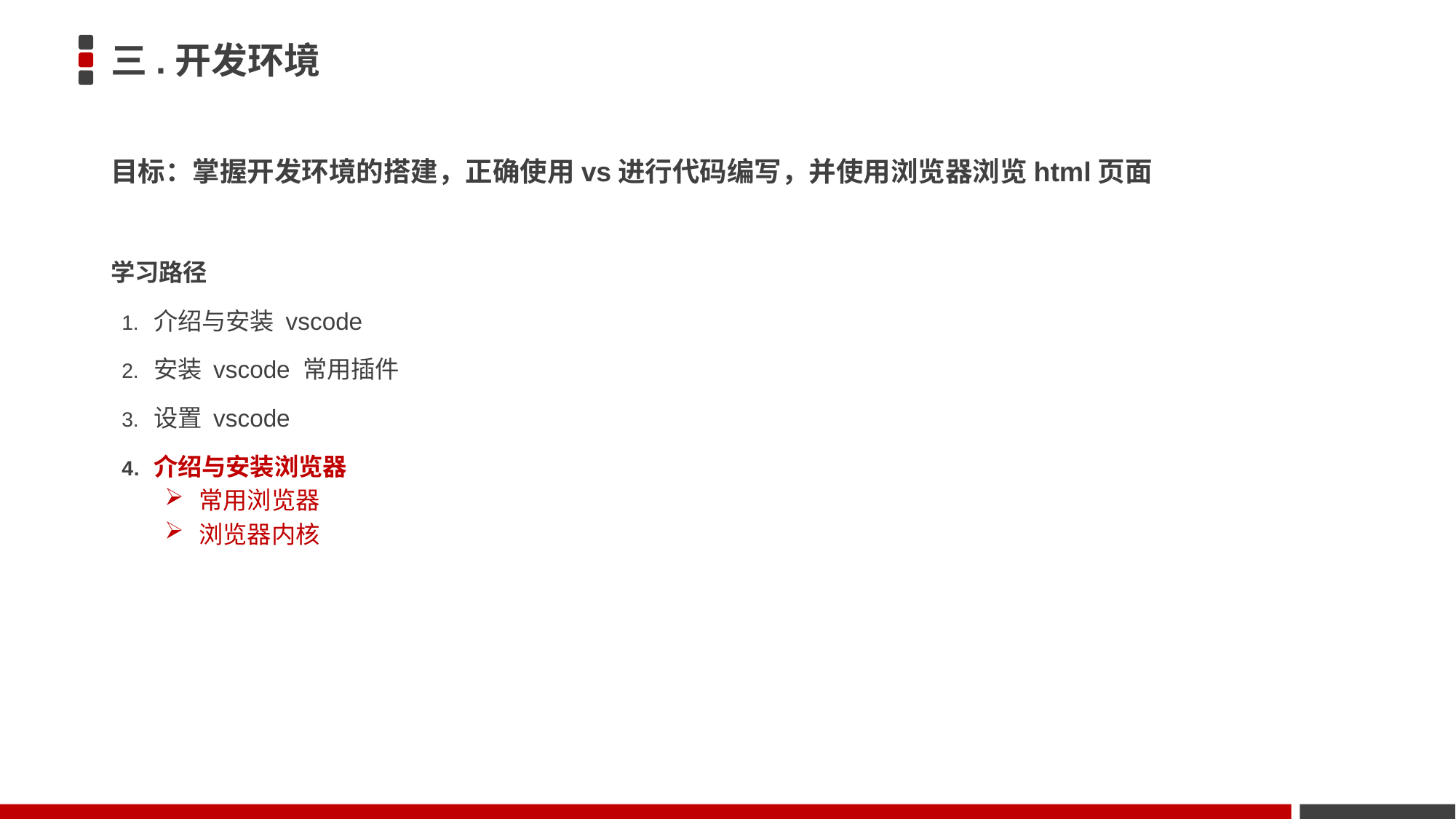

# 三.开发环境
目标：掌握开发环境的搭建，正确使用vs进行代码编写，并使用浏览器浏览html页面
学习路径
介绍与安装 vscode
安装 vscode 常用插件
设置 vscode
介绍与安装浏览器
常用浏览器
浏览器内核